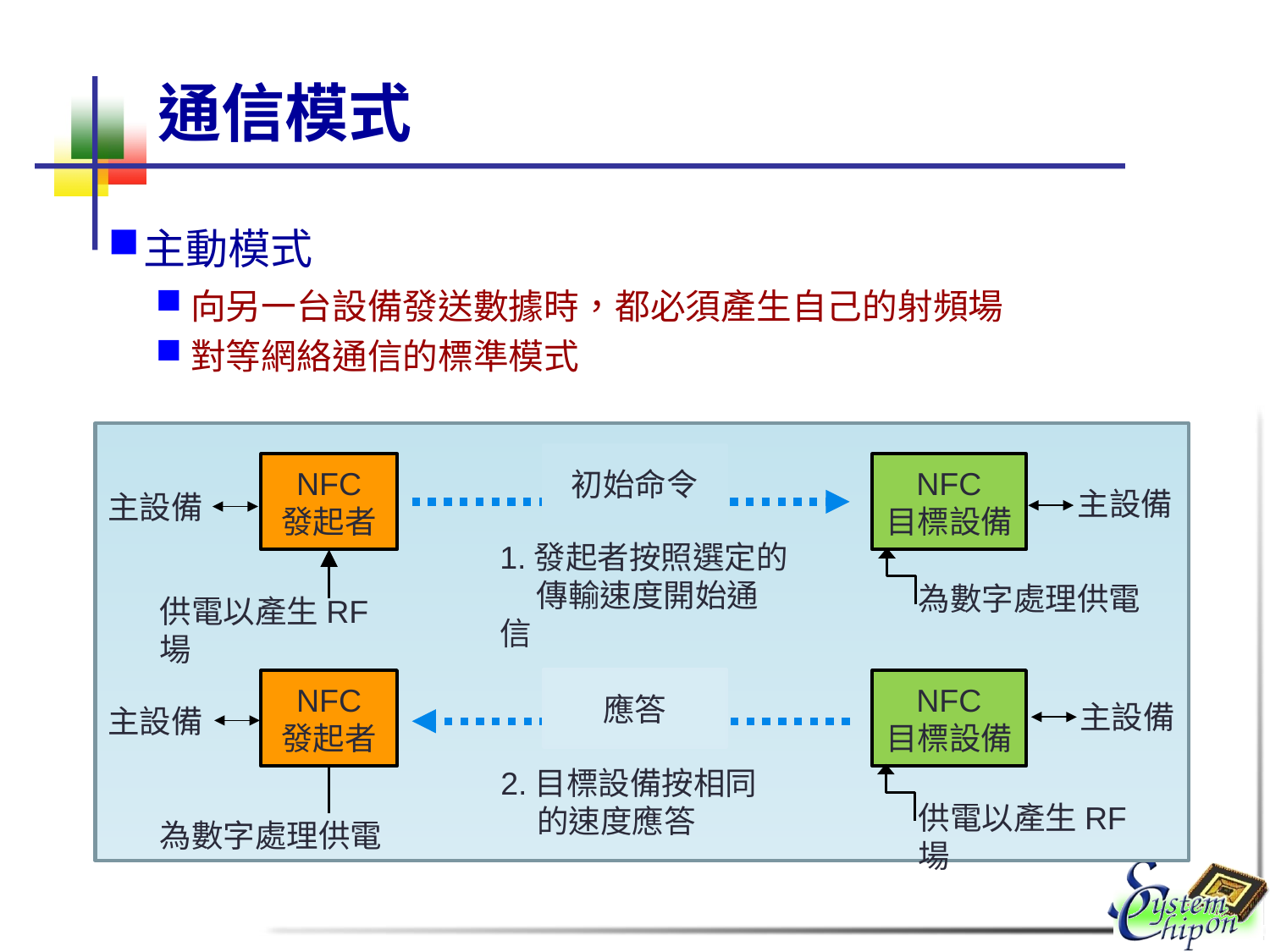

# 通信模式
主動模式
向另一台設備發送數據時，都必須產生自己的射頻場
對等網絡通信的標準模式

初始命令
NFC
目標設備
NFC
發起者
主設備
主設備
1.發起者按照選定的
    傳輸速度開始通信
為數字處理供電
供電以產生RF場
應答
NFC
發起者
NFC
目標設備
主設備
主設備
2.目標設備按相同
    的速度應答
供電以產生RF場
為數字處理供電